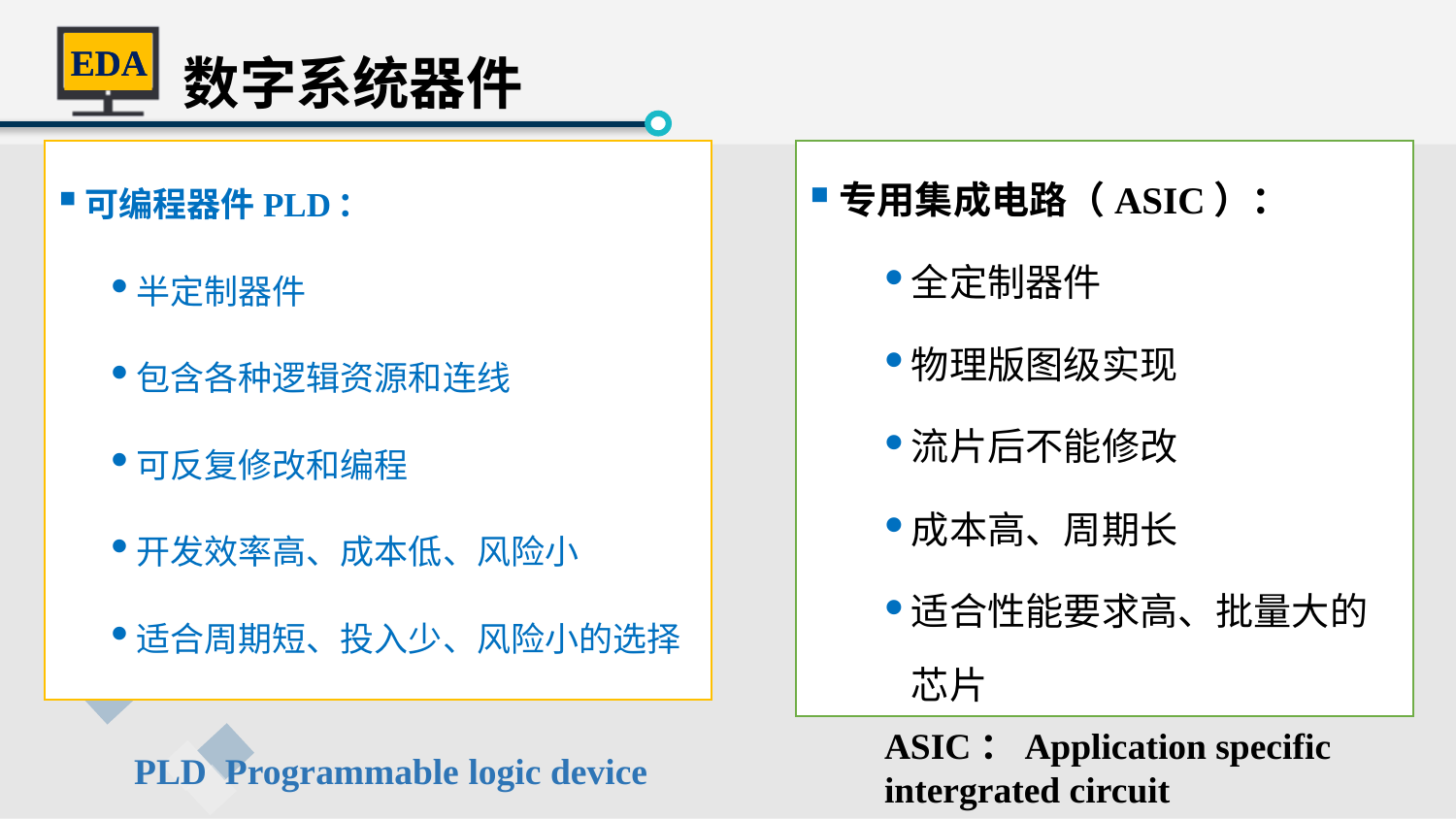

数字系统器件
EDA
可编程器件PLD：
半定制器件
包含各种逻辑资源和连线
可反复修改和编程
开发效率高、成本低、风险小
适合周期短、投入少、风险小的选择
专用集成电路（ASIC）：
全定制器件
物理版图级实现
流片后不能修改
成本高、周期长
适合性能要求高、批量大的芯片
ASIC：Application specific intergrated circuit
PLD  Programmable logic device